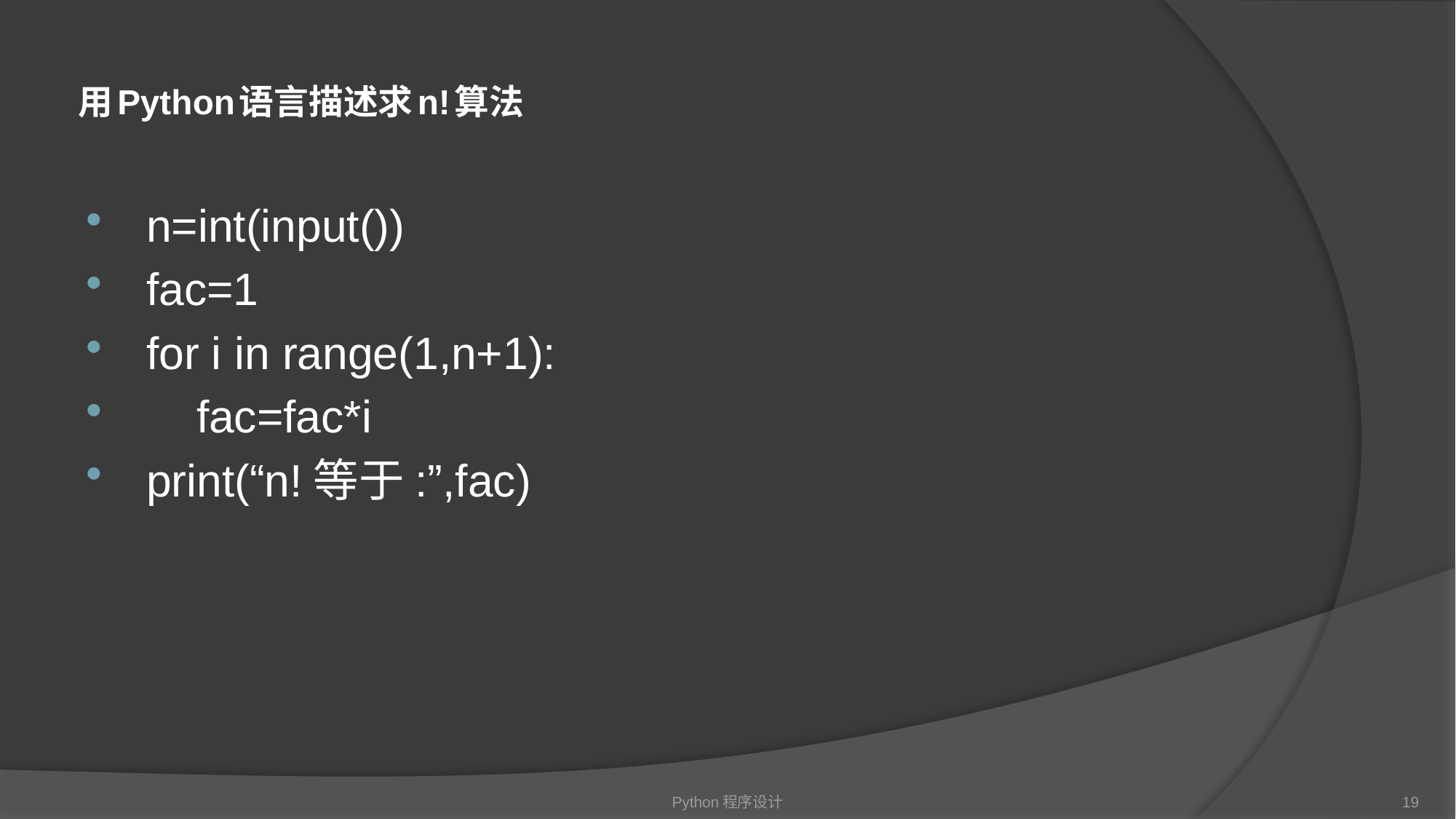

# 用Python语言描述求n!算法
 n=int(input())
 fac=1
 for i in range(1,n+1):
     fac=fac*i
 print(“n!等于:”,fac)
Python程序设计
19